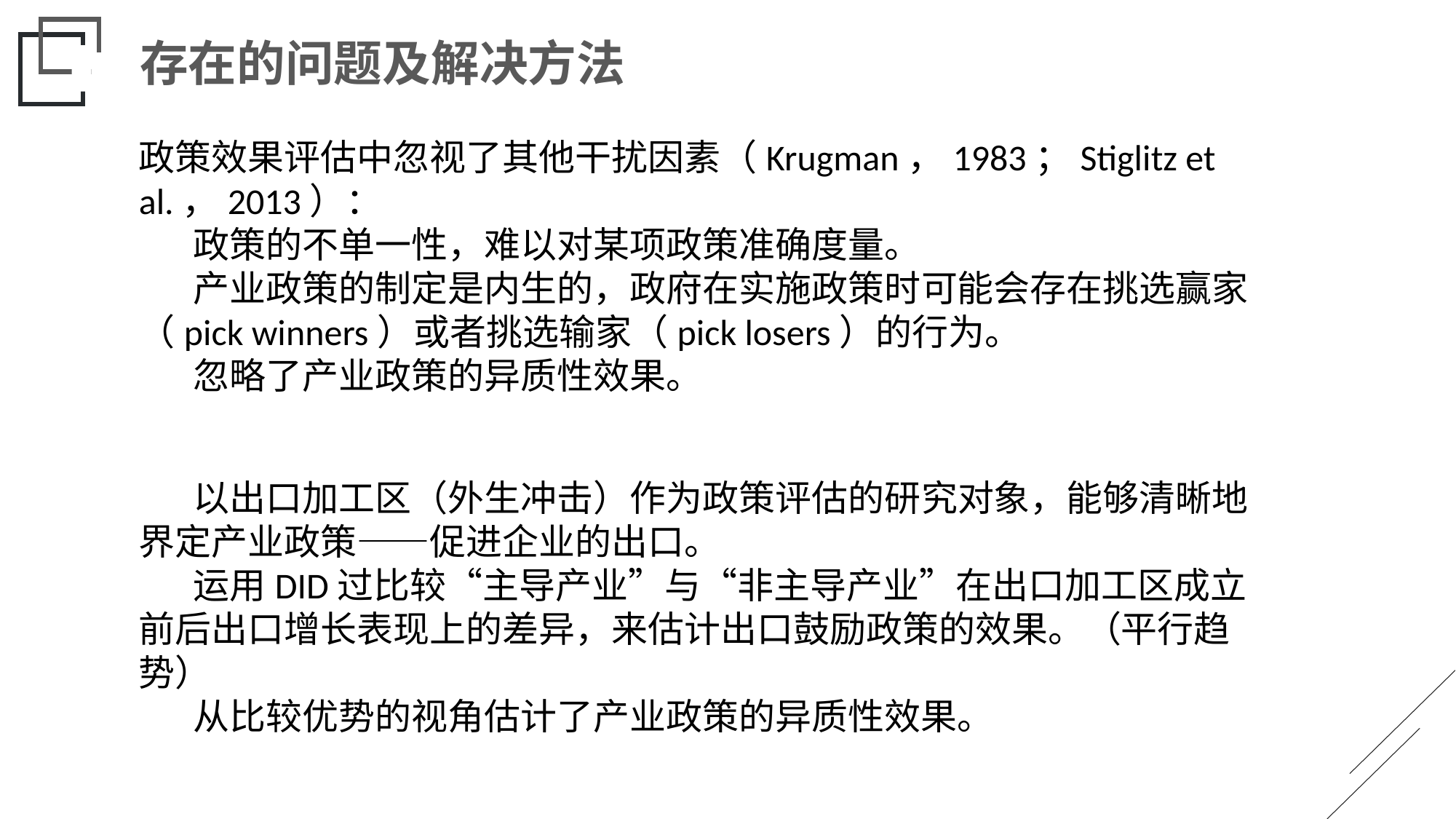

存在的问题及解决方法

政策效果评估中忽视了其他干扰因素（Krugman，1983；Stiglitz et al.，2013）：
政策的不单一性，难以对某项政策准确度量。
产业政策的制定是内生的，政府在实施政策时可能会存在挑选赢家（pick winners）或者挑选输家（pick losers）的行为。
忽略了产业政策的异质性效果。

以出口加工区（外生冲击）作为政策评估的研究对象，能够清晰地界定产业政策——促进企业的出口。
运用DID过比较“主导产业”与“非主导产业”在出口加工区成立前后出口增长表现上的差异，来估计出口鼓励政策的效果。（平行趋势）
从比较优势的视角估计了产业政策的异质性效果。